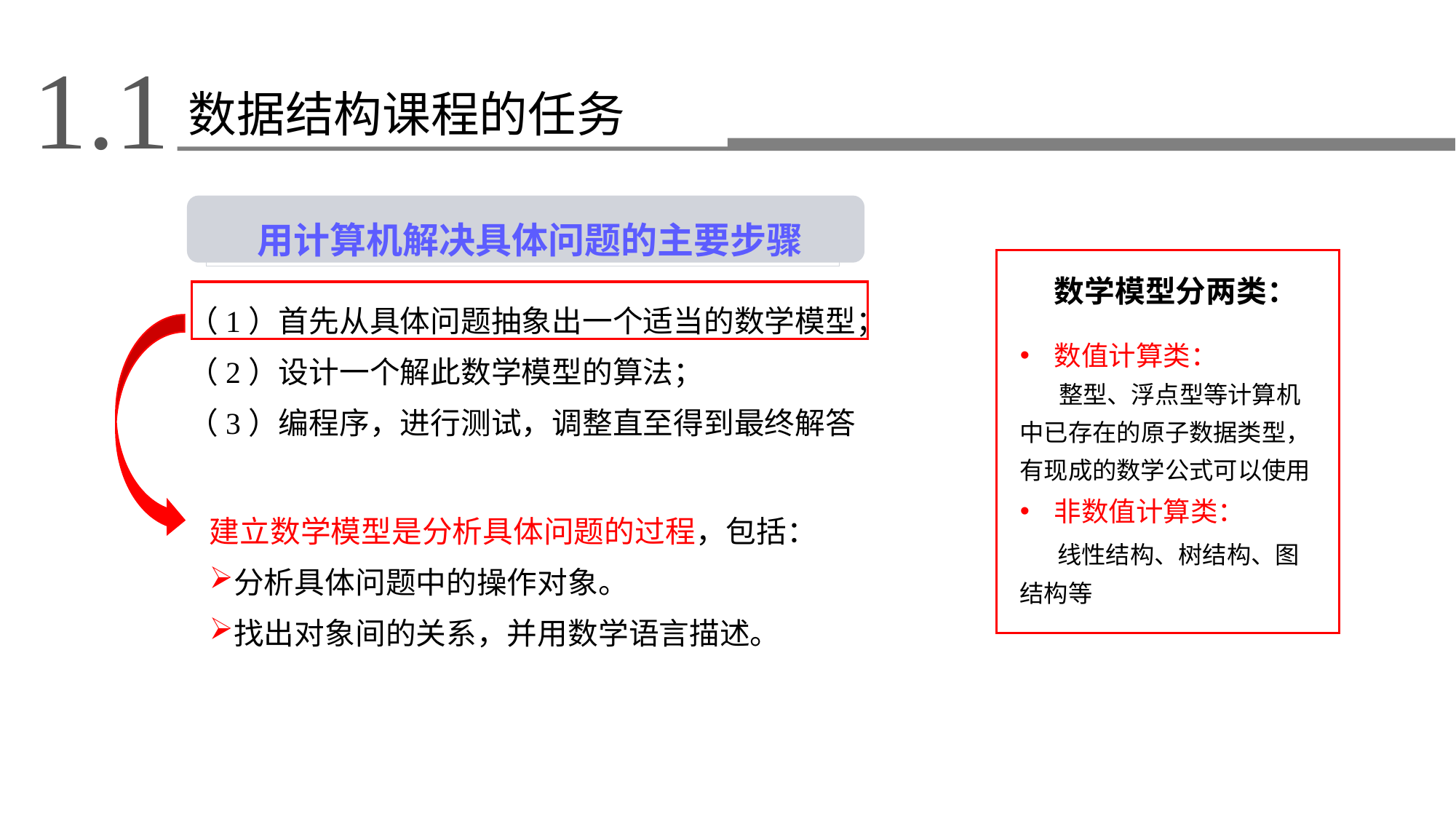

1.1
数据结构课程的任务

 用计算机解决具体问题的主要步骤

数学模型分两类：
（1）首先从具体问题抽象出一个适当的数学模型；
（2）设计一个解此数学模型的算法；
（3）编程序，进行测试，调整直至得到最终解答

数值计算类：
      整型、浮点型等计算机中已存在的原子数据类型，有现成的数学公式可以使用
非数值计算类：
     线性结构、树结构、图结构等

建立数学模型是分析具体问题的过程，包括：
分析具体问题中的操作对象。
找出对象间的关系，并用数学语言描述。